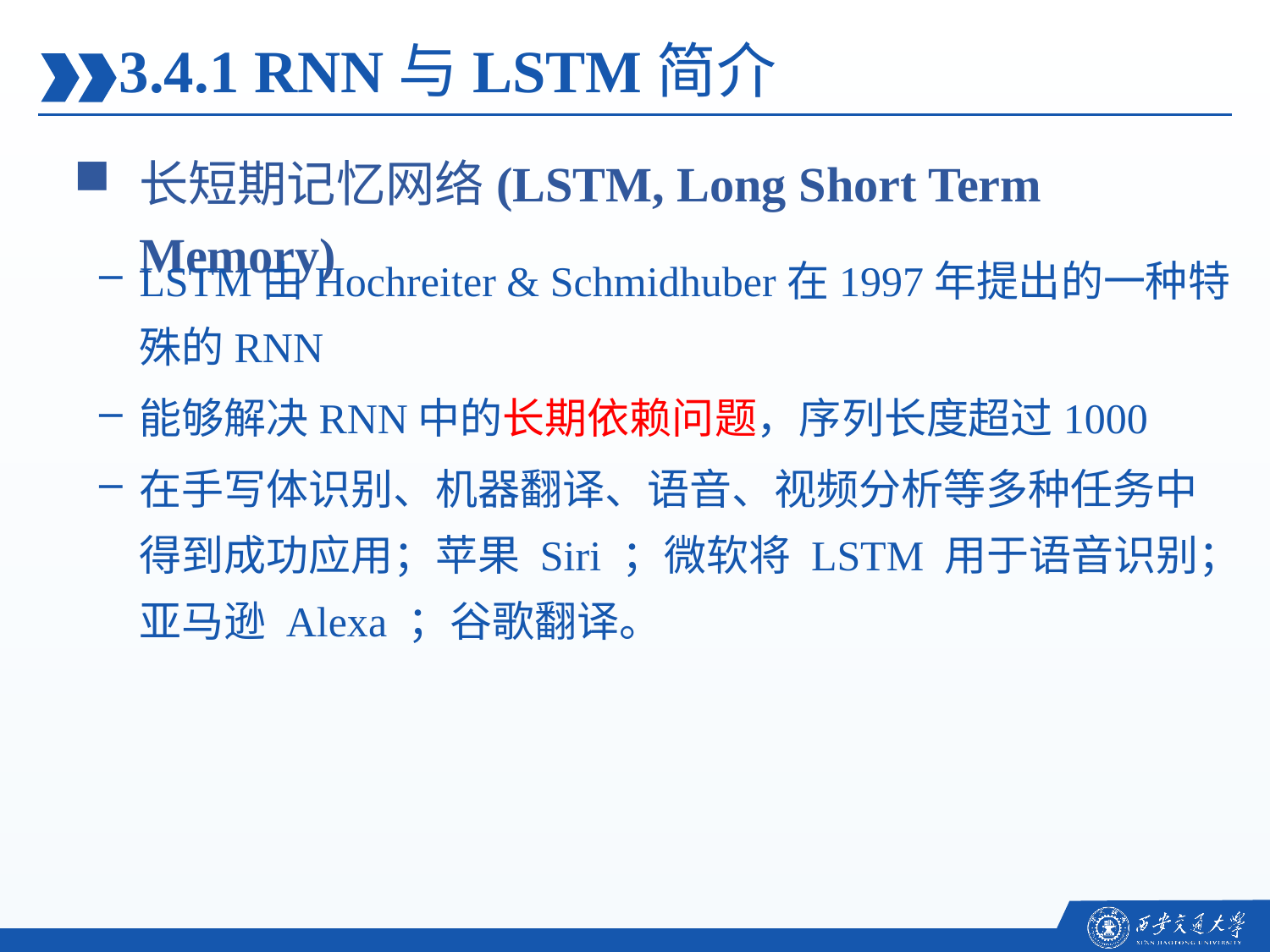

3.4.1 RNN与LSTM简介
长短期记忆网络(LSTM, Long Short Term Memory)
LSTM由Hochreiter & Schmidhuber在1997年提出的一种特殊的RNN
能够解决RNN中的长期依赖问题，序列长度超过1000
在手写体识别、机器翻译、语音、视频分析等多种任务中得到成功应用；苹果 Siri ；微软将 LSTM 用于语音识别；亚马逊 Alexa ；谷歌翻译。